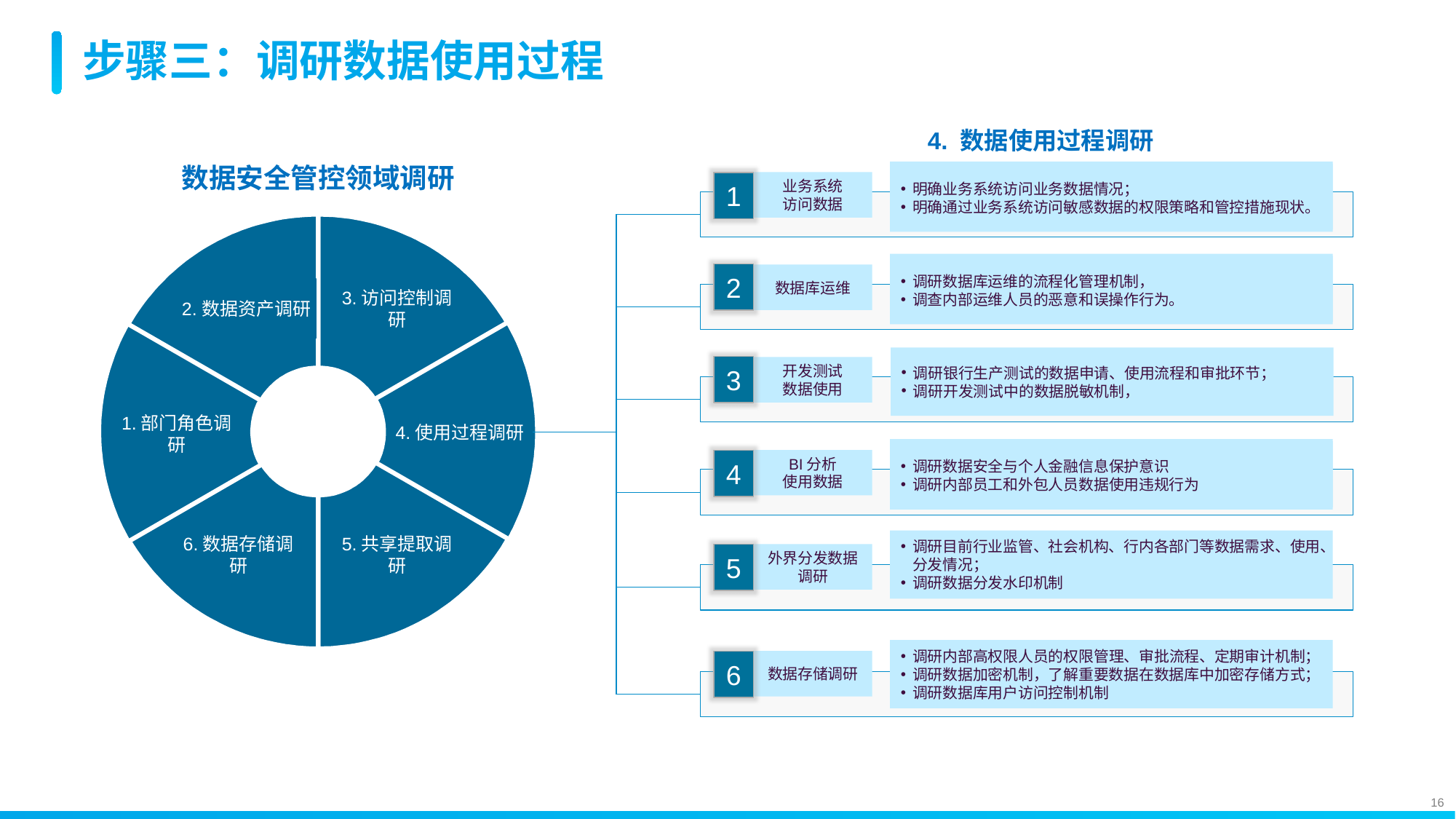

# 步骤三：调研数据使用过程
4. 数据使用过程调研
数据安全管控领域调研
治理牵头部门尚未确立，无法统筹管控；
数据安全管理职责边界不清晰，职责交叉或者管控环节脱节。
明确业务系统访问业务数据情况；
明确通过业务系统访问敏感数据的权限策略和管控措施现状。
业务系统
访问数据
1

2.数据资产调研
3.访问控制调研

4.使用过程调研
1.部门角色调研

5.共享提取调研
6.数据存储调研
企业级数据安全管控标准尚未建立或不完善
数据安全治理目标、管控领域
调研数据库运维的流程化管理机制，
调查内部运维人员的恶意和误操作行为。
2
数据库运维

调研银行生产测试的数据申请、使用流程和审批环节；
调研开发测试中的数据脱敏机制，
3
开发测试
数据使用

数据安全与个人金融信息保护意识需要提升
内部员工和外包人员数据使用违规行为仍有发生
调研数据安全与个人金融信息保护意识
调研内部员工和外包人员数据使用违规行为
BI分析
使用数据
4

调研目前行业监管、社会机构、行内各部门等数据需求、使用、分发情况；
调研数据分发水印机制
5
外界分发数据调研
IBM and University of Oxford Confidential

调研内部高权限人员的权限管理、审批流程、定期审计机制；
调研数据加密机制，了解重要数据在数据库中加密存储方式；
调研数据库用户访问控制机制
6
数据存储调研
IBM and University of Oxford Confidential